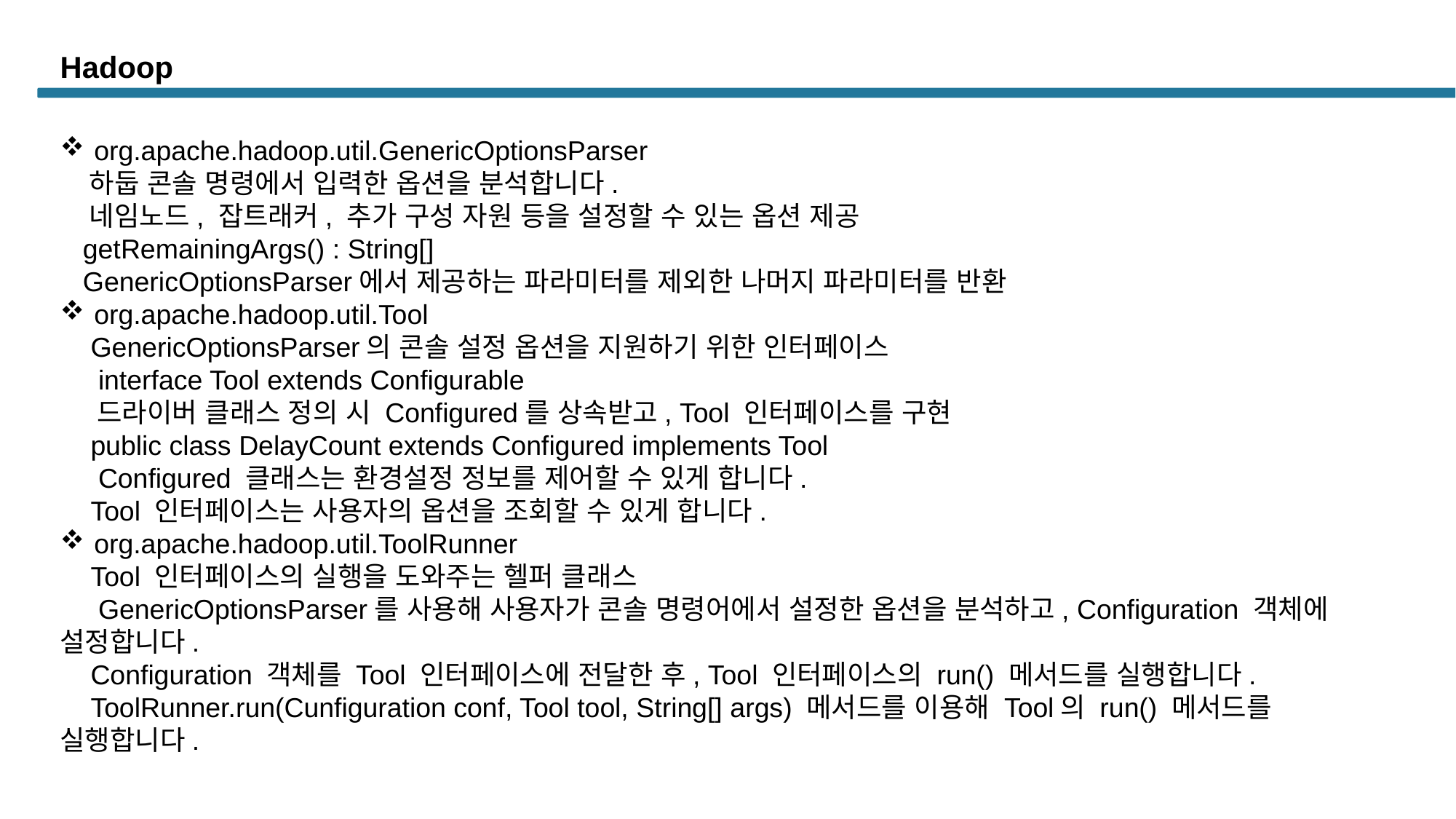

# Hadoop
org.apache.hadoop.util.GenericOptionsParser
   하둡 콘솔 명령에서 입력한 옵션을 분석합니다.
   네임노드, 잡트래커, 추가 구성 자원 등을 설정할 수 있는 옵션 제공
   getRemainingArgs() : String[]
   GenericOptionsParser에서 제공하는 파라미터를 제외한 나머지 파라미터를 반환
org.apache.hadoop.util.Tool
    GenericOptionsParser의 콘솔 설정 옵션을 지원하기 위한 인터페이스
     interface Tool extends Configurable
    드라이버 클래스 정의 시 Configured를 상속받고, Tool 인터페이스를 구현
    public class DelayCount extends Configured implements Tool
     Configured 클래스는 환경설정 정보를 제어할 수 있게 합니다.
    Tool 인터페이스는 사용자의 옵션을 조회할 수 있게 합니다.
org.apache.hadoop.util.ToolRunner
    Tool 인터페이스의 실행을 도와주는 헬퍼 클래스
     GenericOptionsParser를 사용해 사용자가 콘솔 명령어에서 설정한 옵션을 분석하고, Configuration 객체에 설정합니다.
    Configuration 객체를 Tool 인터페이스에 전달한 후, Tool 인터페이스의 run() 메서드를 실행합니다.
    ToolRunner.run(Cunfiguration conf, Tool tool, String[] args) 메서드를 이용해 Tool의 run() 메서드를 실행합니다.